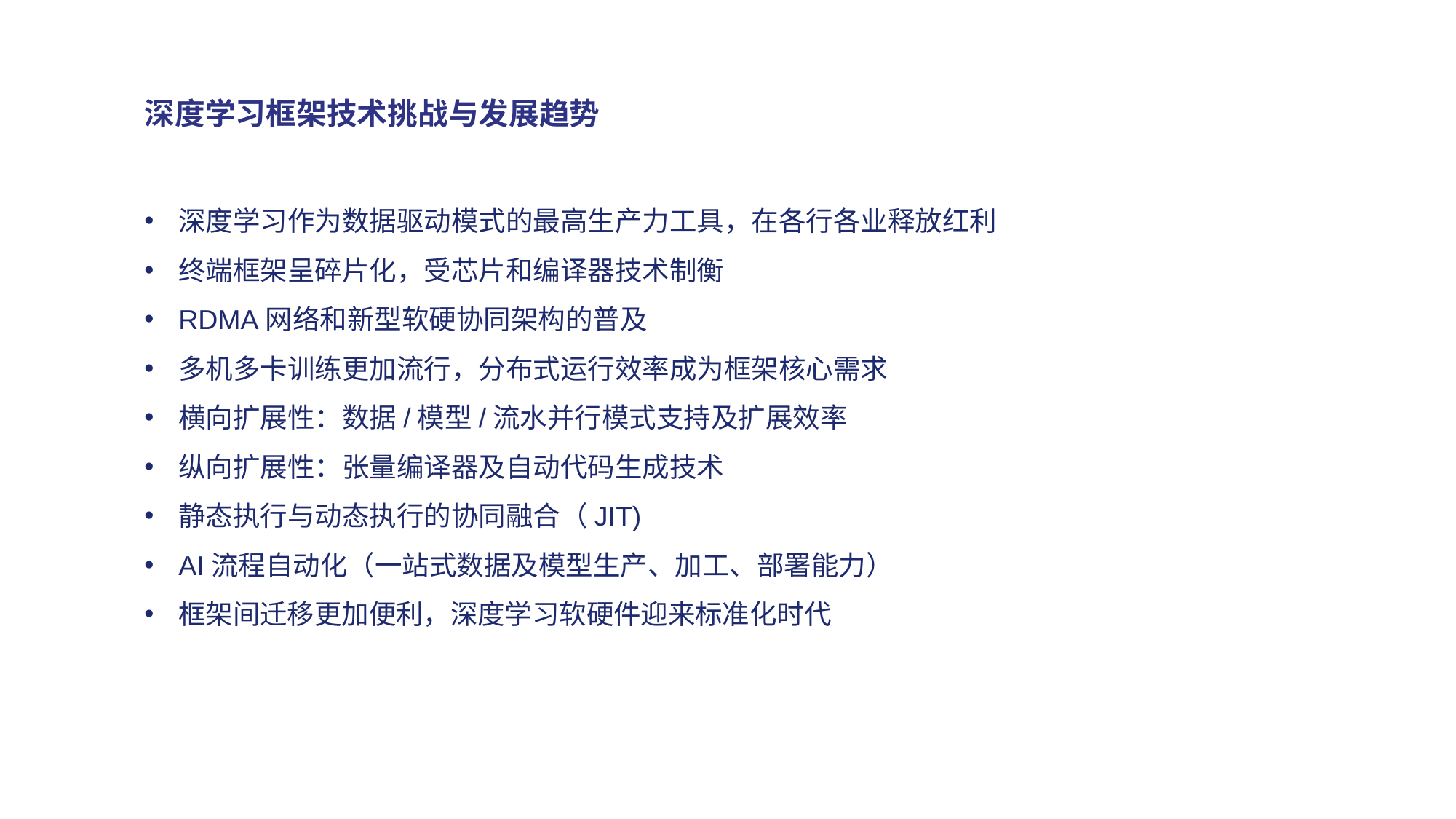

# 深度学习框架技术挑战与发展趋势
深度学习作为数据驱动模式的最高生产力工具，在各行各业释放红利
终端框架呈碎片化，受芯片和编译器技术制衡
RDMA网络和新型软硬协同架构的普及
多机多卡训练更加流行，分布式运行效率成为框架核心需求
横向扩展性：数据/模型/流水并行模式支持及扩展效率
纵向扩展性：张量编译器及自动代码生成技术
静态执行与动态执行的协同融合（JIT)
AI流程自动化（一站式数据及模型生产、加工、部署能力）
框架间迁移更加便利，深度学习软硬件迎来标准化时代